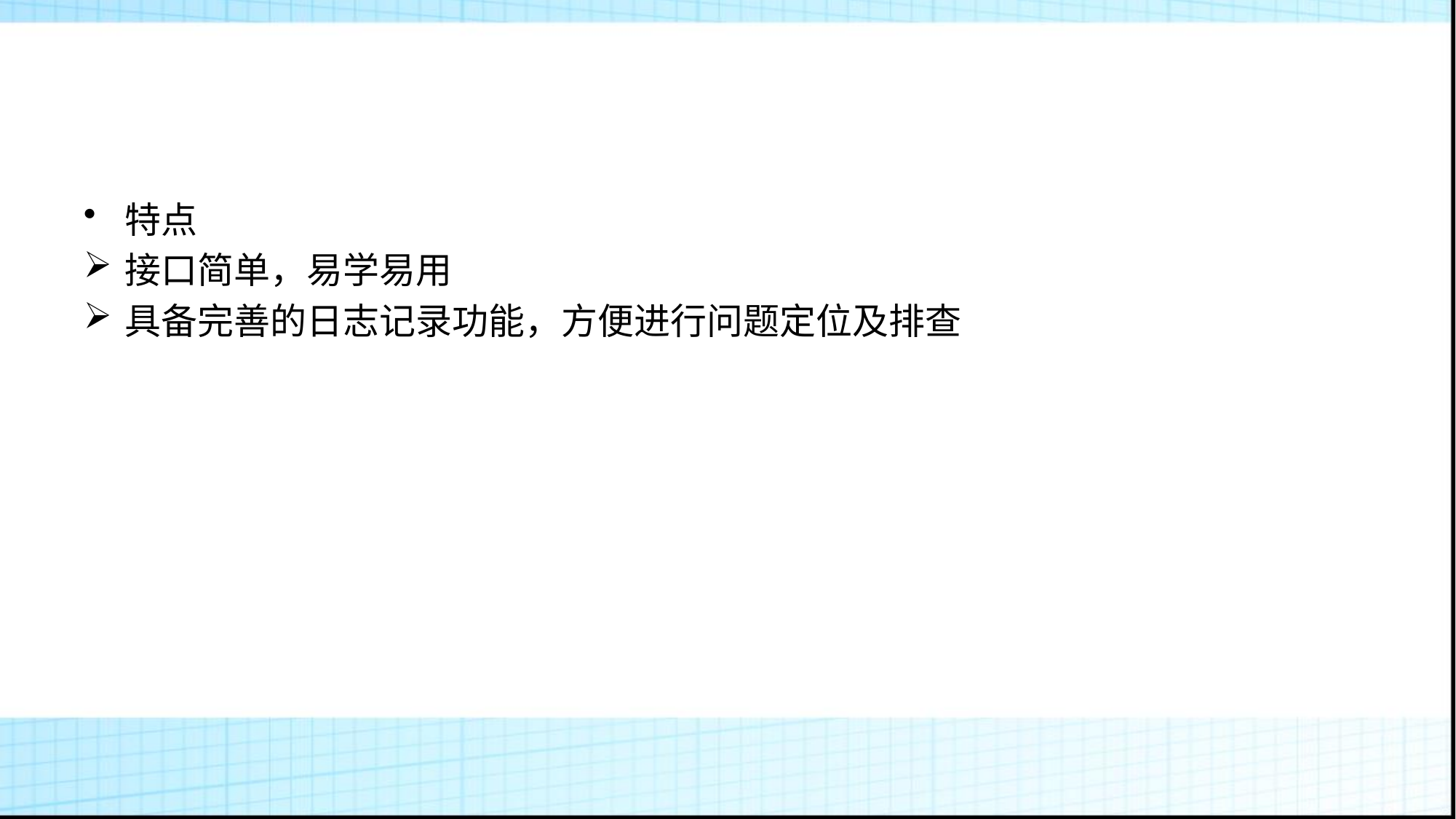

特点
接口简单，易学易用
具备完善的日志记录功能，方便进行问题定位及排查